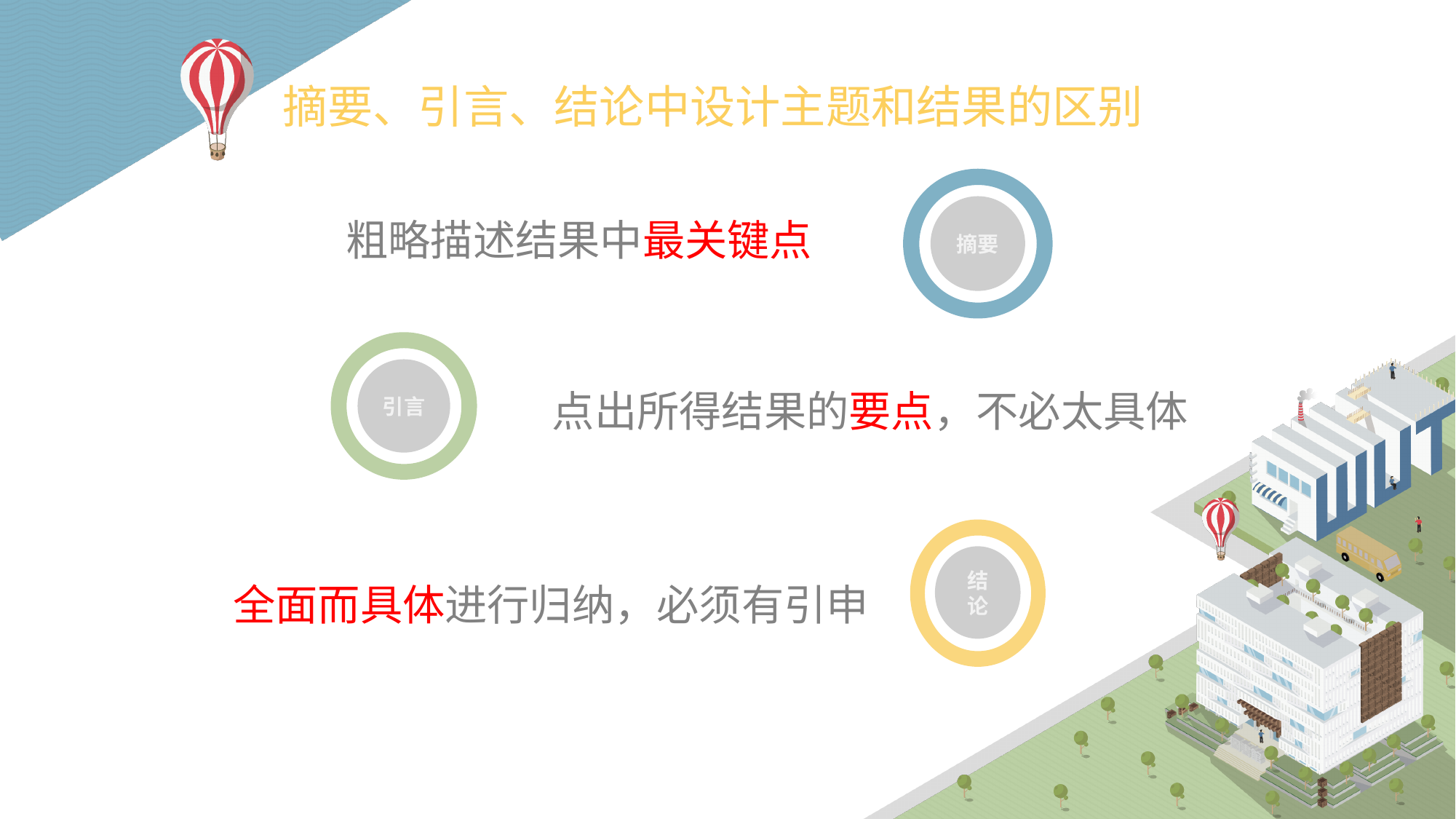

# 摘要、引言、结论中设计主题和结果的区别

摘要
粗略描述结果中最关键点

引言
点出所得结果的要点，不必太具体

结论
全面而具体进行归纳，必须有引申